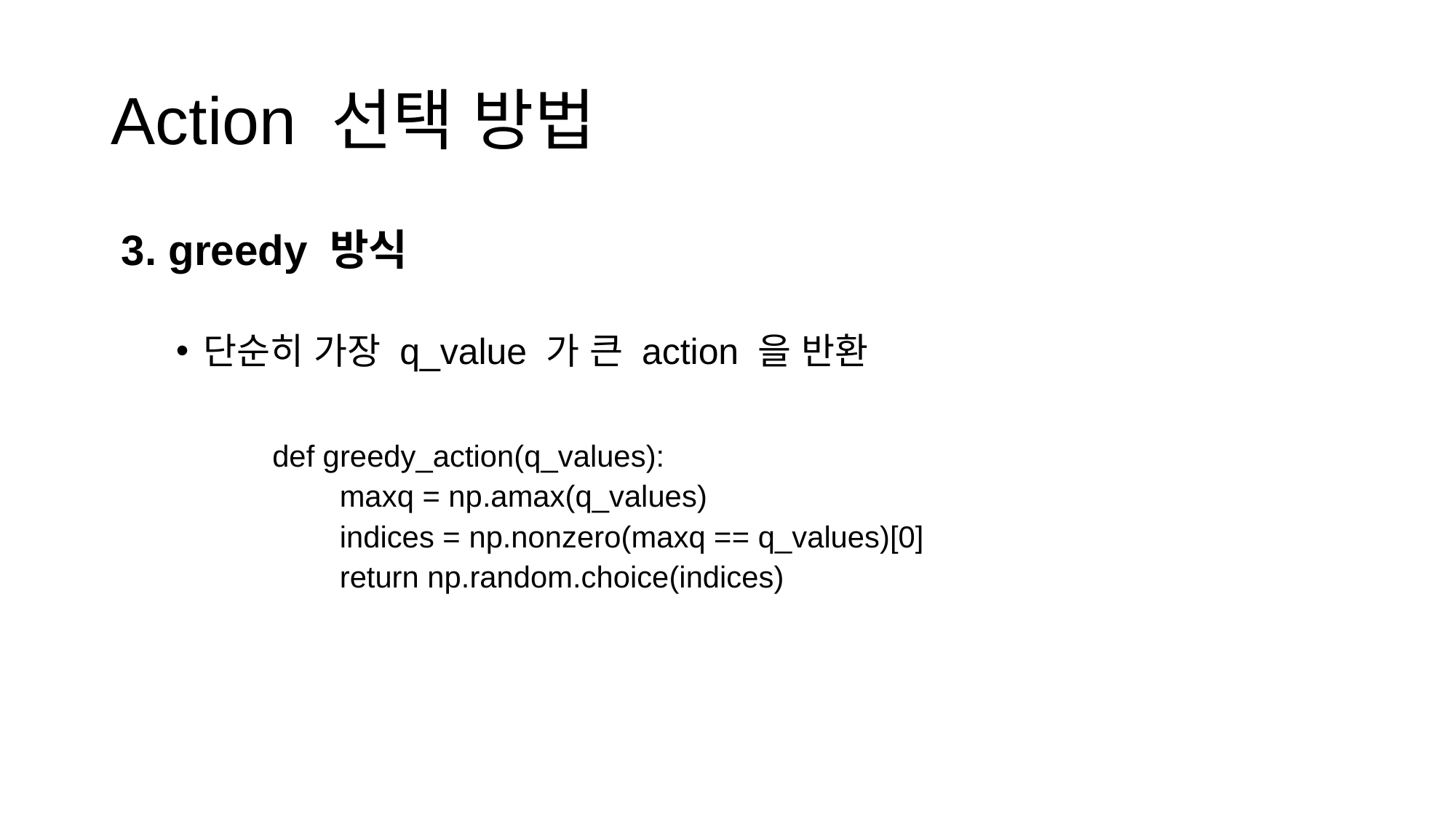

# Action 선택 방법
3. greedy 방식
단순히 가장 q_value 가 큰 action 을 반환

     def greedy_action(q_values):
	maxq = np.amax(q_values)
	indices = np.nonzero(maxq == q_values)[0]
	return np.random.choice(indices)